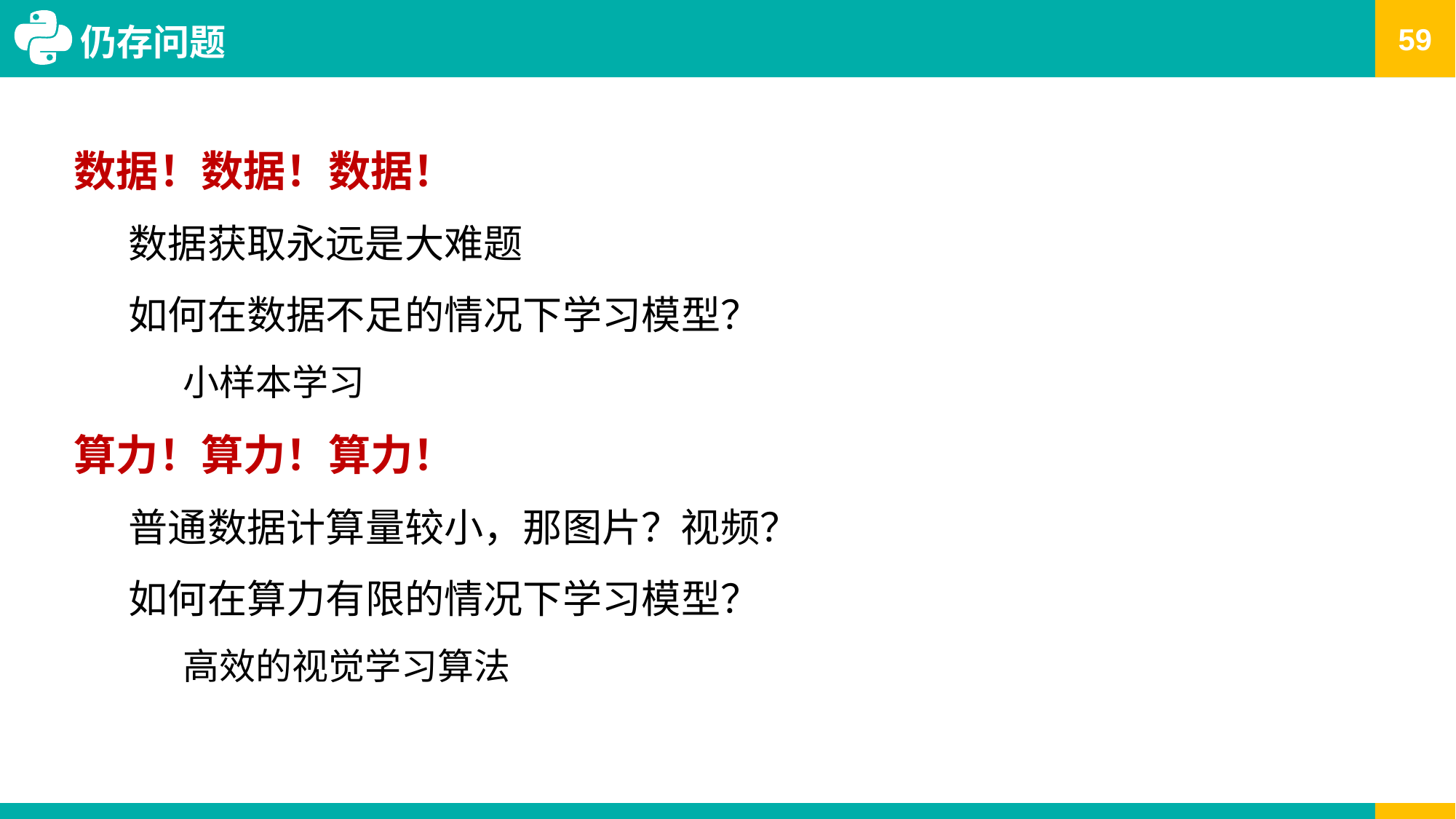

# 仍存问题
数据！数据！数据！
数据获取永远是大难题
如何在数据不足的情况下学习模型？
小样本学习
算力！算力！算力！
普通数据计算量较小，那图片？视频？
如何在算力有限的情况下学习模型？
高效的视觉学习算法